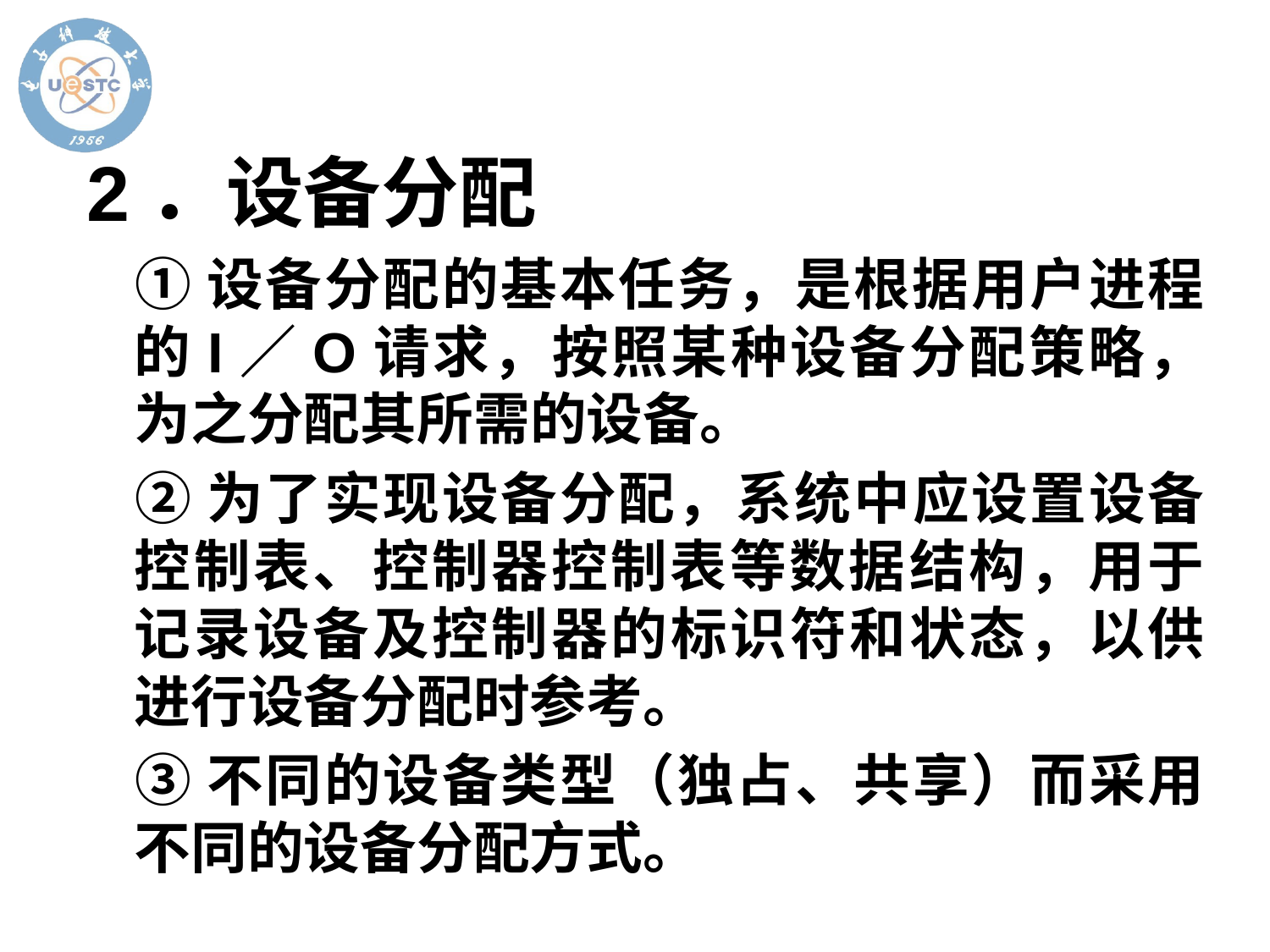

# 2．设备分配
   ①设备分配的基本任务，是根据用户进程的I／O请求，按照某种设备分配策略，为之分配其所需的设备。
   ②为了实现设备分配，系统中应设置设备控制表、控制器控制表等数据结构，用于记录设备及控制器的标识符和状态，以供进行设备分配时参考。
   ③不同的设备类型（独占、共享）而采用不同的设备分配方式。